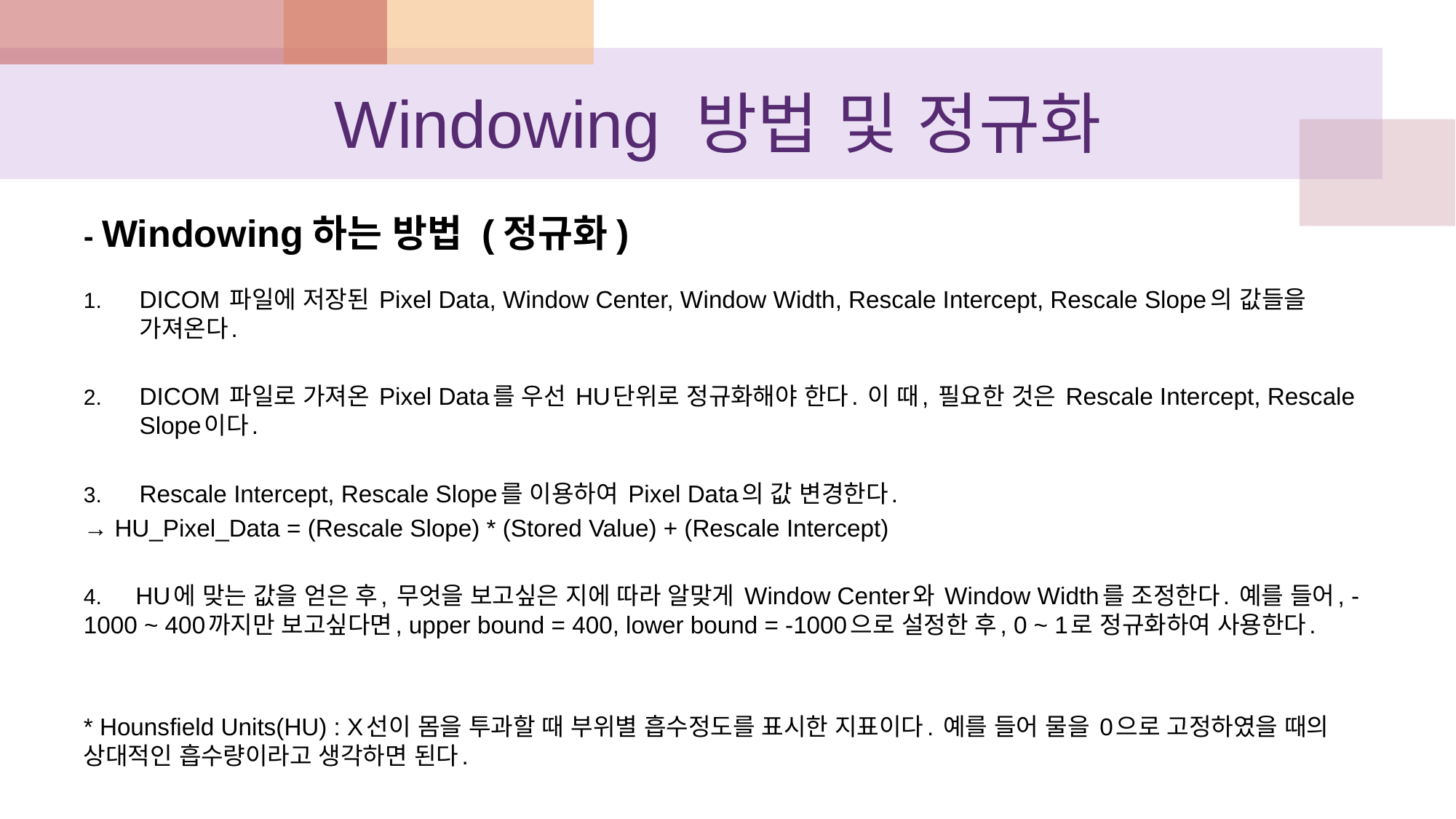

# Windowing 방법 및 정규화
- Windowing하는 방법 (정규화)
DICOM 파일에 저장된 Pixel Data, Window Center, Window Width, Rescale Intercept, Rescale Slope의 값들을 가져온다.

DICOM 파일로 가져온 Pixel Data를 우선 HU단위로 정규화해야 한다. 이 때, 필요한 것은 Rescale Intercept, Rescale Slope이다.

Rescale Intercept, Rescale Slope를 이용하여 Pixel Data의 값 변경한다.
→ HU_Pixel_Data = (Rescale Slope) * (Stored Value) + (Rescale Intercept)

4.     HU에 맞는 값을 얻은 후, 무엇을 보고싶은 지에 따라 알맞게 Window Center와 Window Width를 조정한다. 예를 들어, -1000 ~ 400까지만 보고싶다면, upper bound = 400, lower bound = -1000으로 설정한 후, 0 ~ 1로 정규화하여 사용한다.

* Hounsfield Units(HU) : X선이 몸을 투과할 때 부위별 흡수정도를 표시한 지표이다. 예를 들어 물을 0으로 고정하였을 때의 상대적인 흡수량이라고 생각하면 된다.